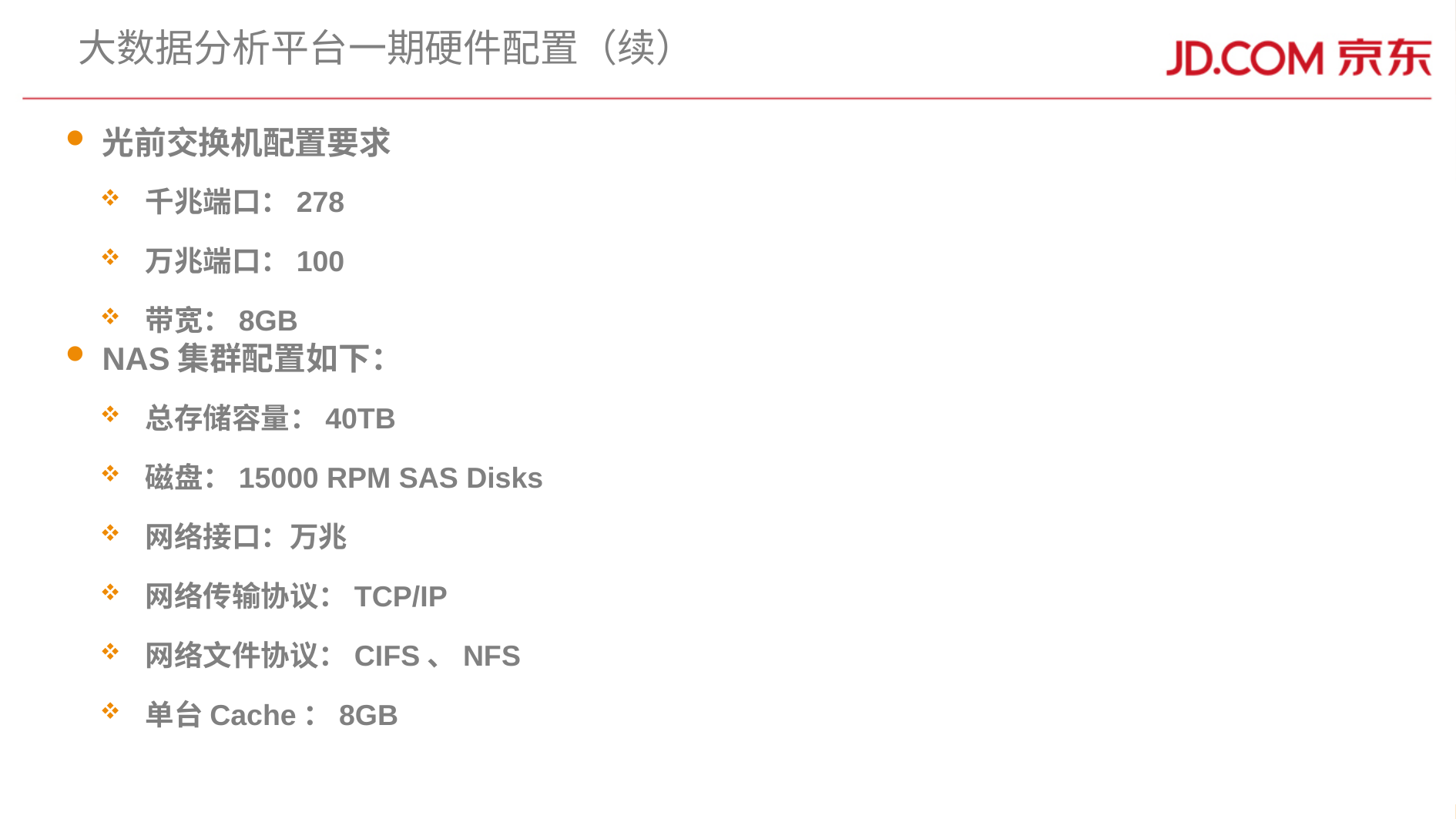

# 大数据分析平台一期硬件配置（续）
光前交换机配置要求
千兆端口：278
万兆端口：100
带宽：8GB
NAS集群配置如下：
总存储容量：40TB
磁盘：15000 RPM SAS Disks
网络接口：万兆
网络传输协议：TCP/IP
网络文件协议：CIFS、NFS
单台Cache：8GB